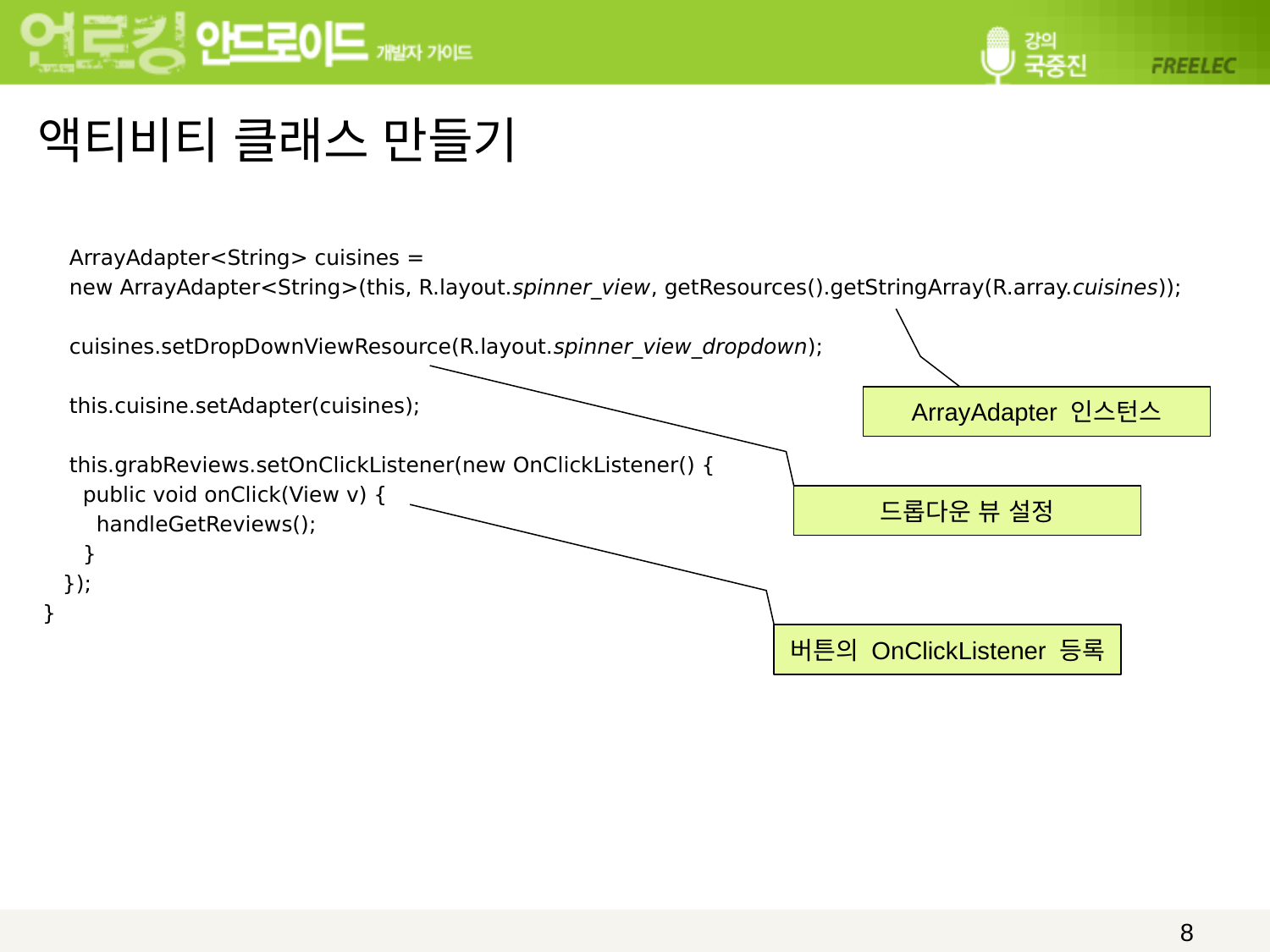

# 액티비티 클래스 만들기
    ArrayAdapter<String> cuisines =
    new ArrayAdapter<String>(this, R.layout.spinner_view, getResources().getStringArray(R.array.cuisines));

    cuisines.setDropDownViewResource(R.layout.spinner_view_dropdown);

    this.cuisine.setAdapter(cuisines);

    this.grabReviews.setOnClickListener(new OnClickListener() {
      public void onClick(View v) {
        handleGetReviews();
      }
   });
}
ArrayAdapter 인스턴스
드롭다운 뷰 설정
버튼의 OnClickListener 등록
8